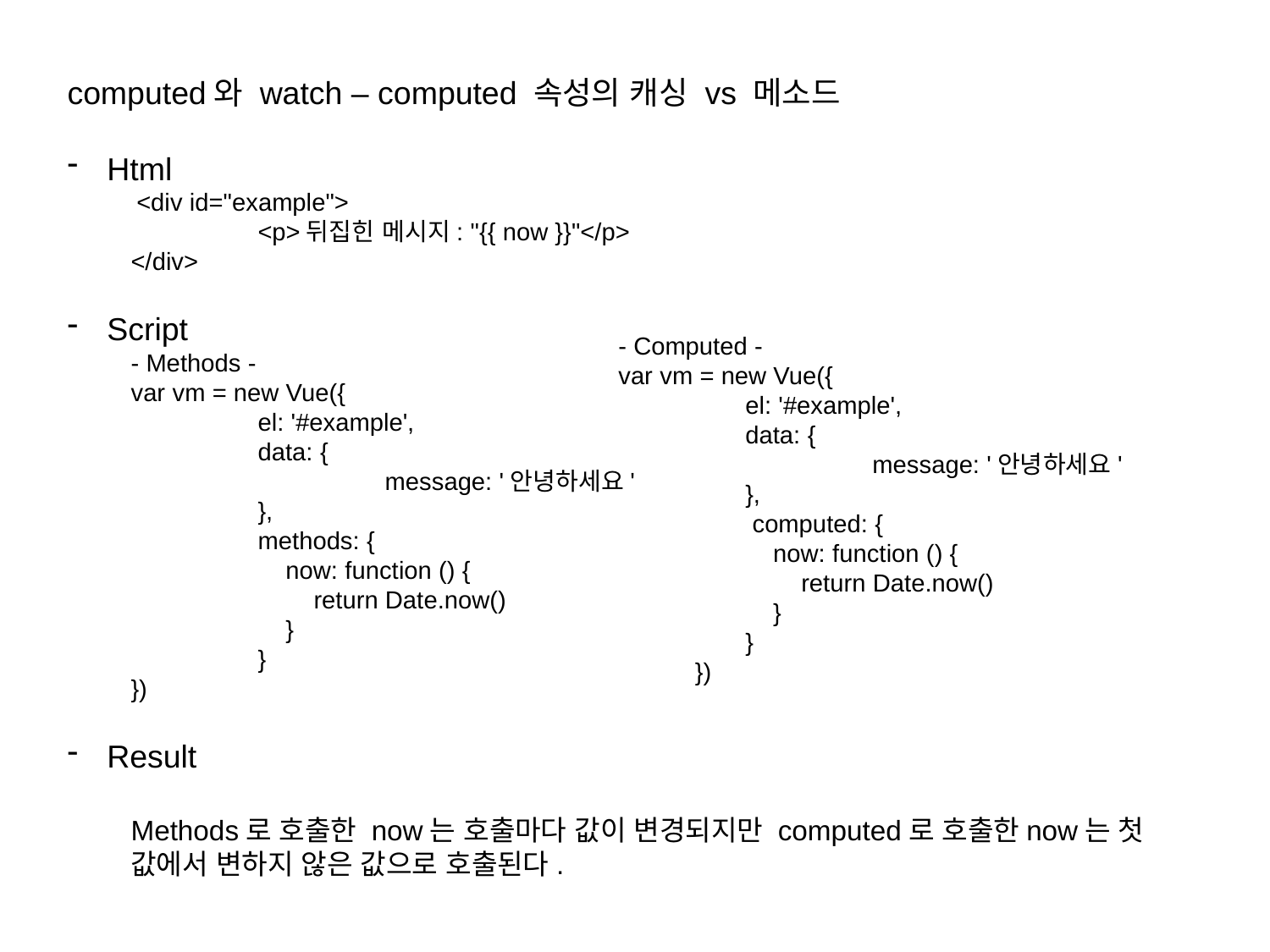

computed와 watch – computed 속성의 캐싱 vs 메소드

Html
 <div id="example">
	<p>뒤집힌 메시지: "{{ now }}"</p>
</div>

Script
- Methods -
var vm = new Vue({
	el: '#example',
	data: {
		message: '안녕하세요'
	},
	methods: {
	    now: function () {
	        return Date.now()
	    }
	}
})

Result

Methods로 호출한 now는 호출마다 값이 변경되지만 computed로 호출한now는 첫 값에서 변하지 않은 값으로 호출된다.

- Computed -
var vm = new Vue({
	el: '#example',
	data: {
		message: '안녕하세요'
	},
	 computed: {
	    now: function () {
	        return Date.now()
	    }
	}
           })